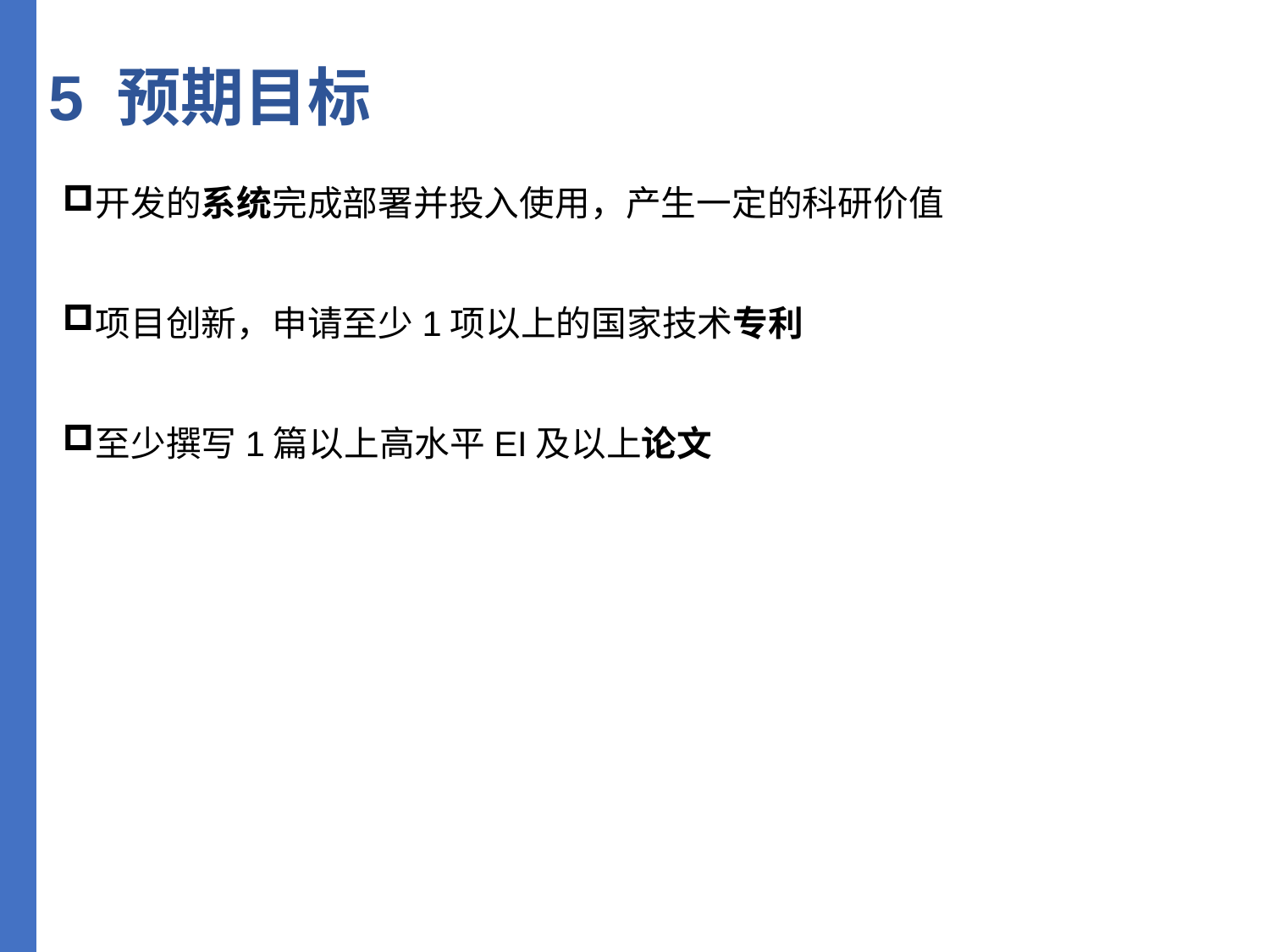

5 预期目标
开发的系统完成部署并投入使用，产生一定的科研价值

项目创新，申请至少1项以上的国家技术专利

至少撰写1篇以上高水平EI及以上论文
15